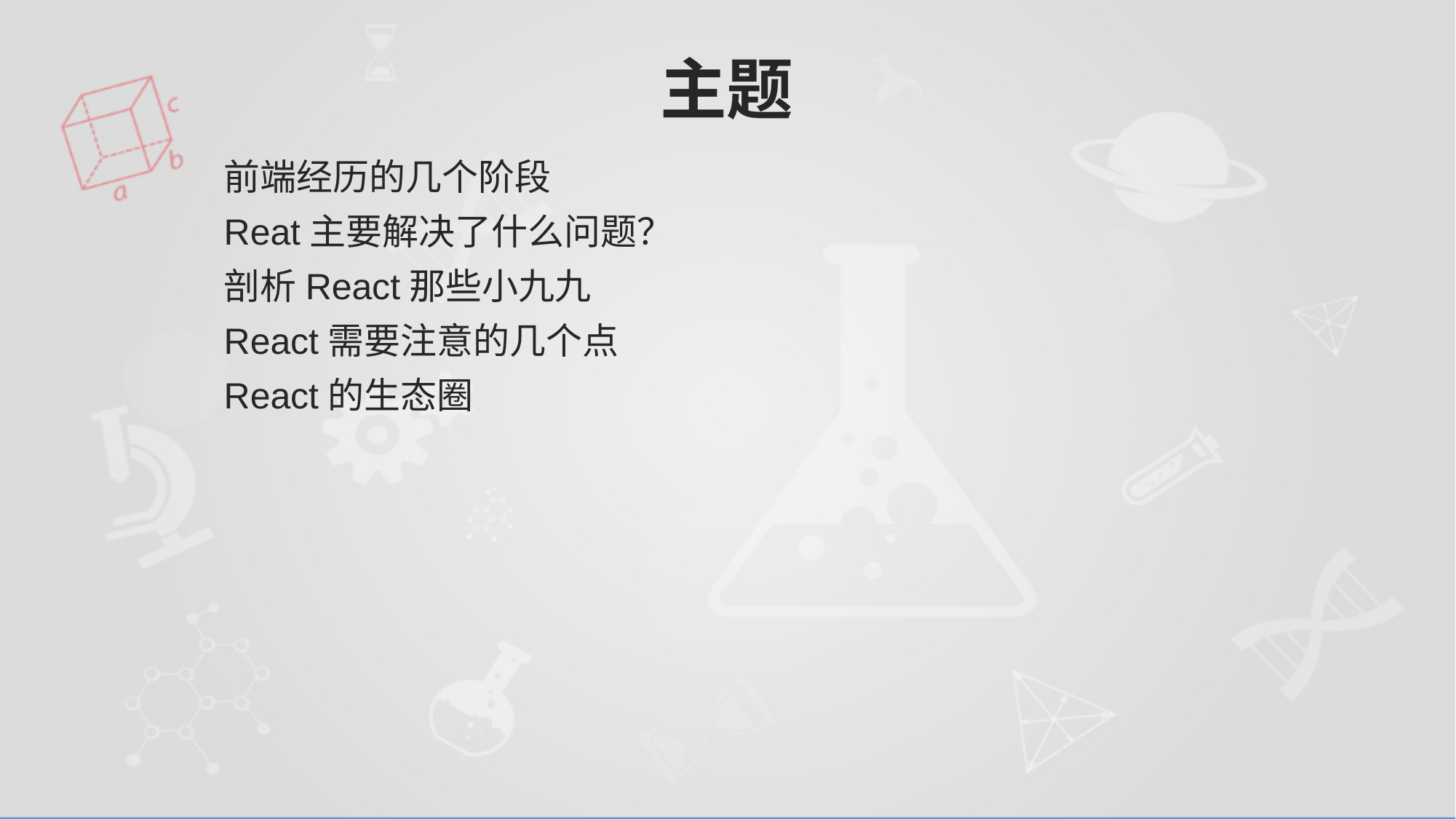

# 主题
前端经历的几个阶段
Reat主要解决了什么问题？
剖析React那些小九九
React需要注意的几个点
React的生态圈